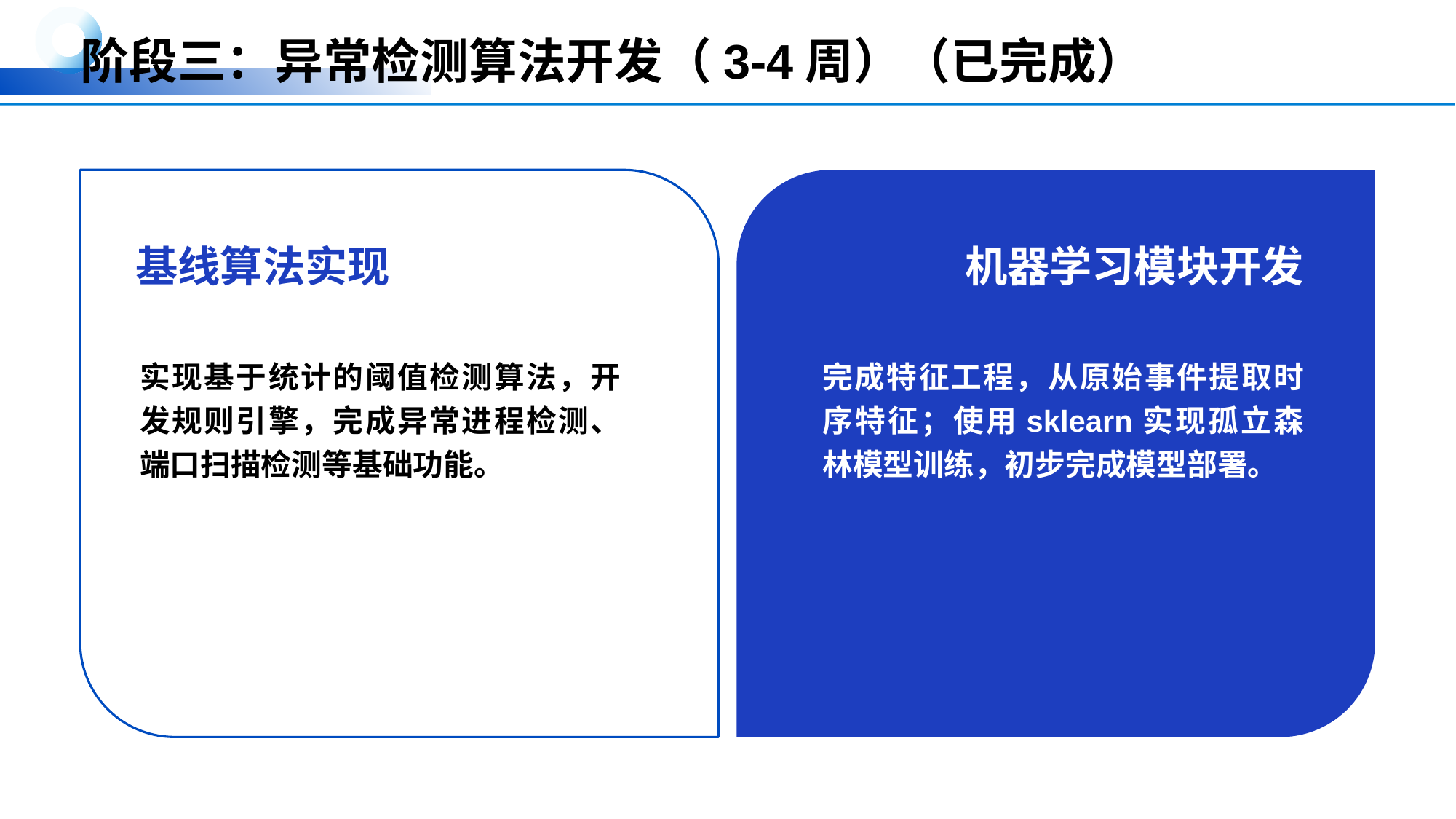

阶段三：异常检测算法开发（3-4周）（已完成）

基线算法实现
机器学习模块开发
实现基于统计的阈值检测算法，开发规则引擎，完成异常进程检测、端口扫描检测等基础功能。
完成特征工程，从原始事件提取时序特征；使用sklearn实现孤立森林模型训练，初步完成模型部署。